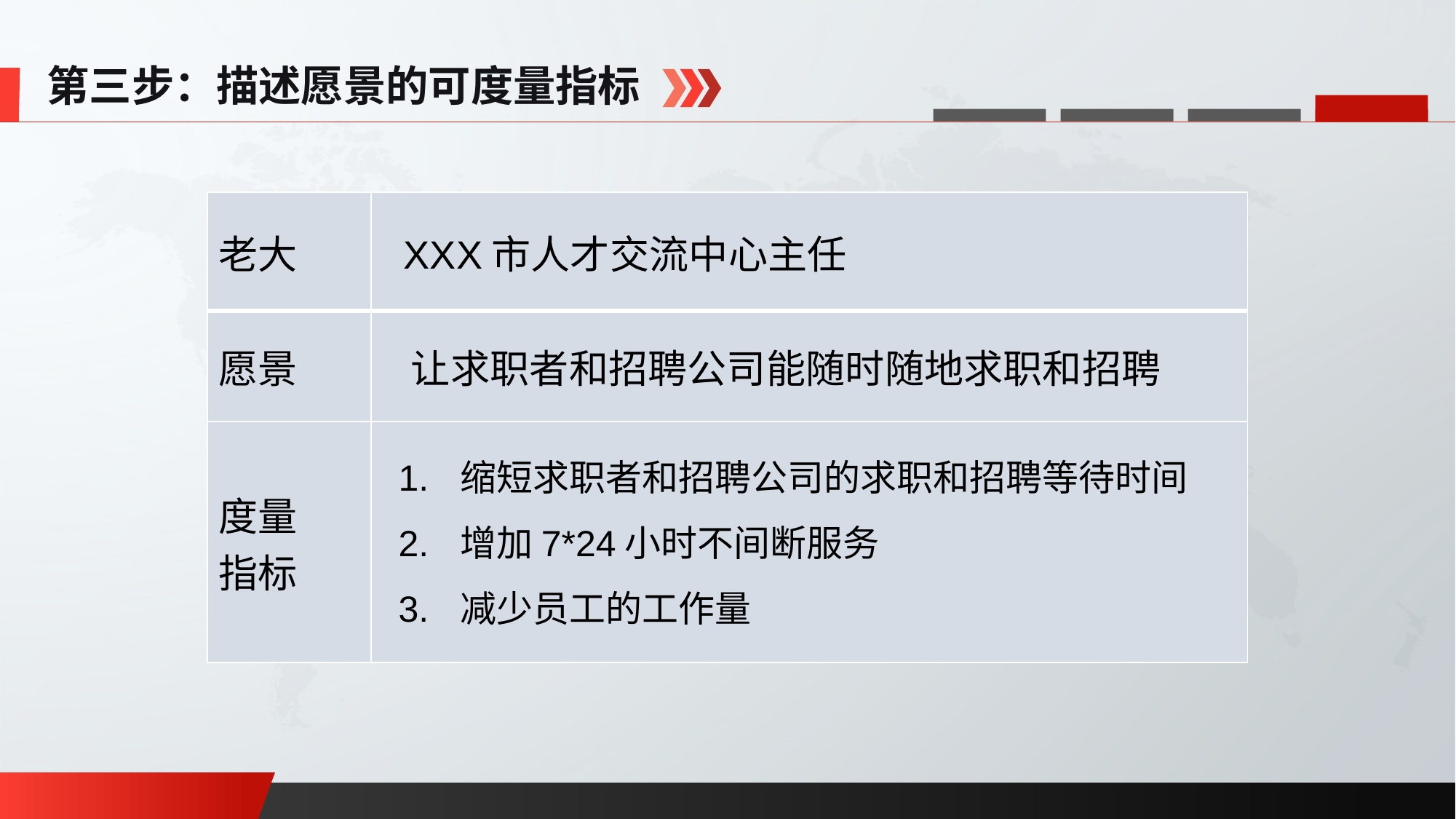

第三步：描述愿景的可度量指标

| 老大 | XXX市人才交流中心主任 |
| --- | --- |
| 愿景 | 让求职者和招聘公司能随时随地求职和招聘 |
| 度量 指标 |  |
缩短求职者和招聘公司的求职和招聘等待时间
增加7*24小时不间断服务
减少员工的工作量